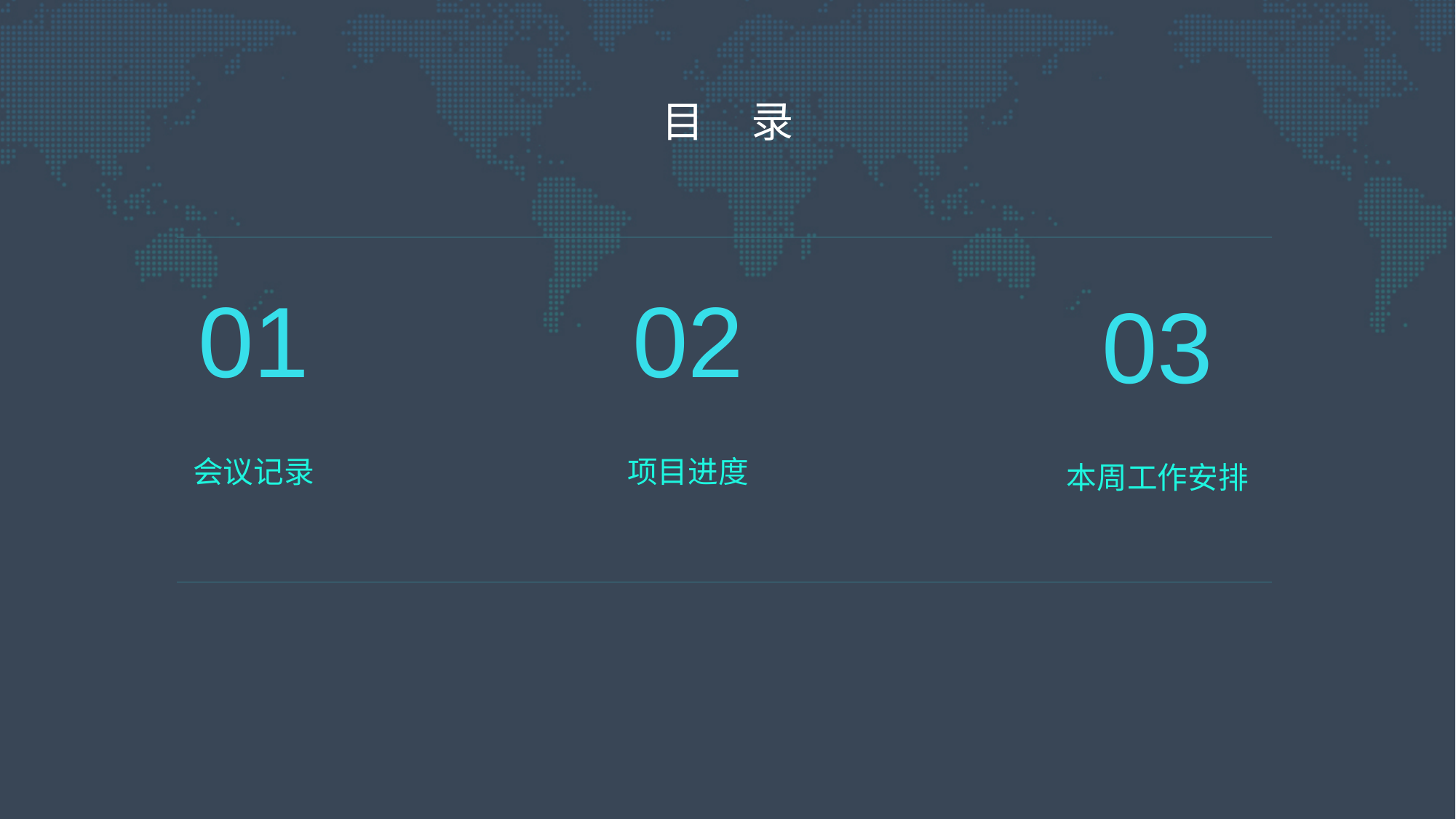

目     录
01
02
03
会议记录
项目进度
本周工作安排